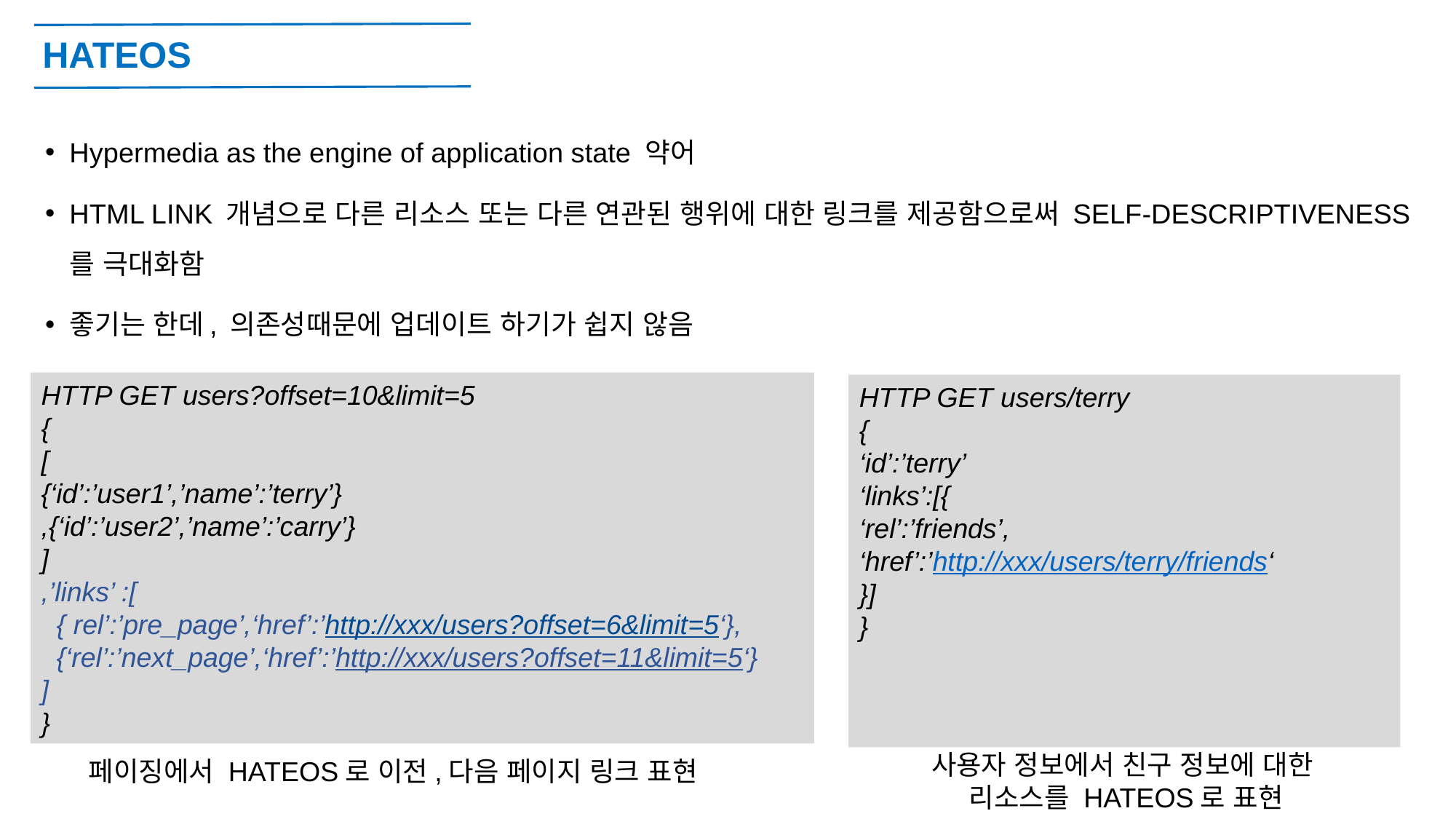

# HATEOS
Hypermedia as the engine of application state 약어
HTML LINK 개념으로 다른 리소스 또는 다른 연관된 행위에 대한 링크를 제공함으로써 SELF-DESCRIPTIVENESS를 극대화함
좋기는 한데, 의존성때문에 업데이트 하기가 쉽지 않음
HTTP GET users?offset=10&limit=5
{
[
{‘id’:’user1’,’name’:’terry’}
,{‘id’:’user2’,’name’:’carry’}
]
,’links’ :[
  { rel’:’pre_page’,‘href’:’http://xxx/users?offset=6&limit=5‘},
  {‘rel’:’next_page’,‘href’:’http://xxx/users?offset=11&limit=5‘}
]
}
HTTP GET users/terry
{
‘id’:’terry’
‘links’:[{
‘rel’:’friends’,
‘href’:’http://xxx/users/terry/friends‘
}]
}
사용자 정보에서 친구 정보에 대한
리소스를 HATEOS로 표현

페이징에서 HATEOS로 이전,다음 페이지 링크 표현